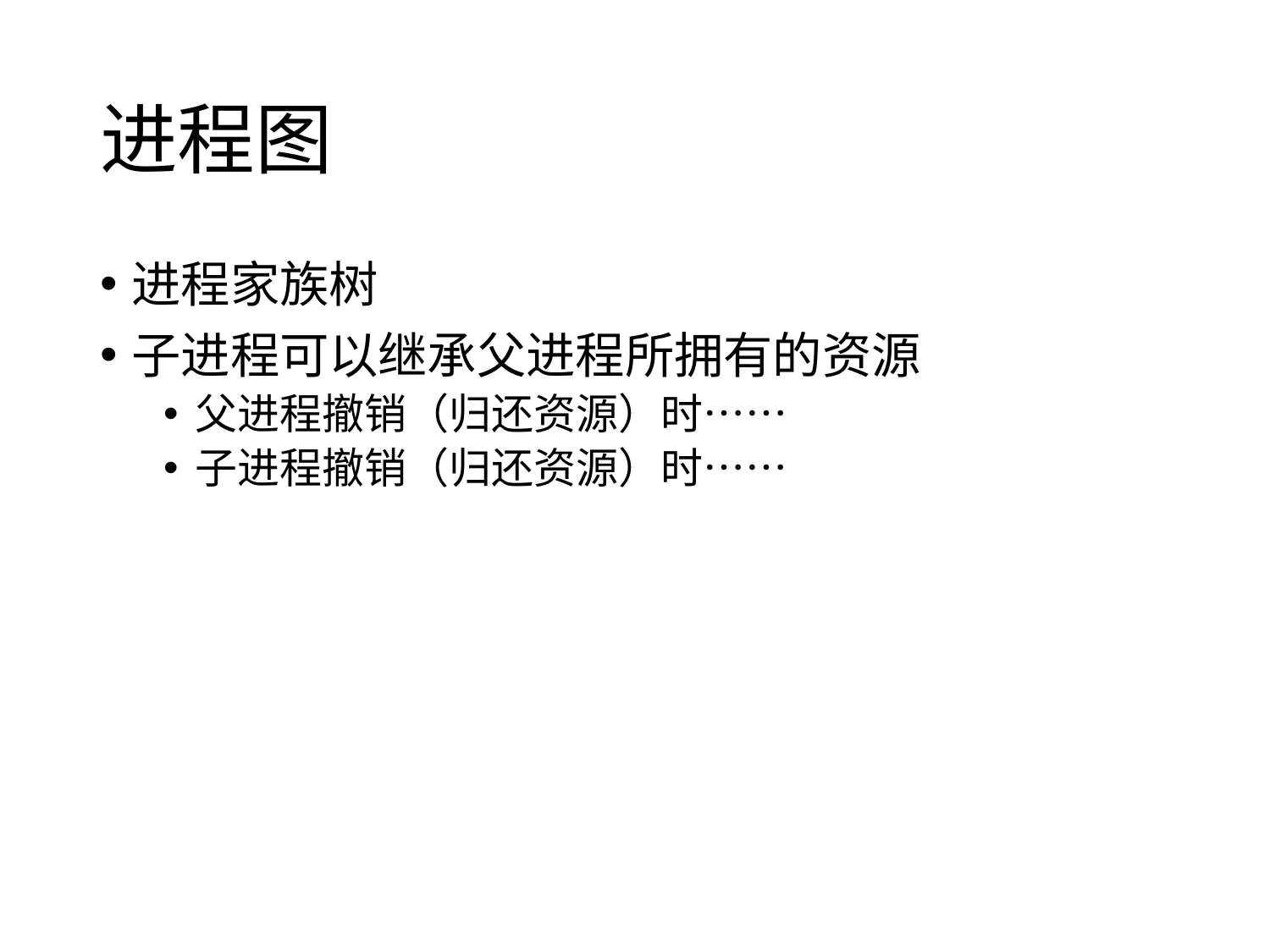

# 进程图
进程家族树
子进程可以继承父进程所拥有的资源
父进程撤销（归还资源）时……
子进程撤销（归还资源）时……